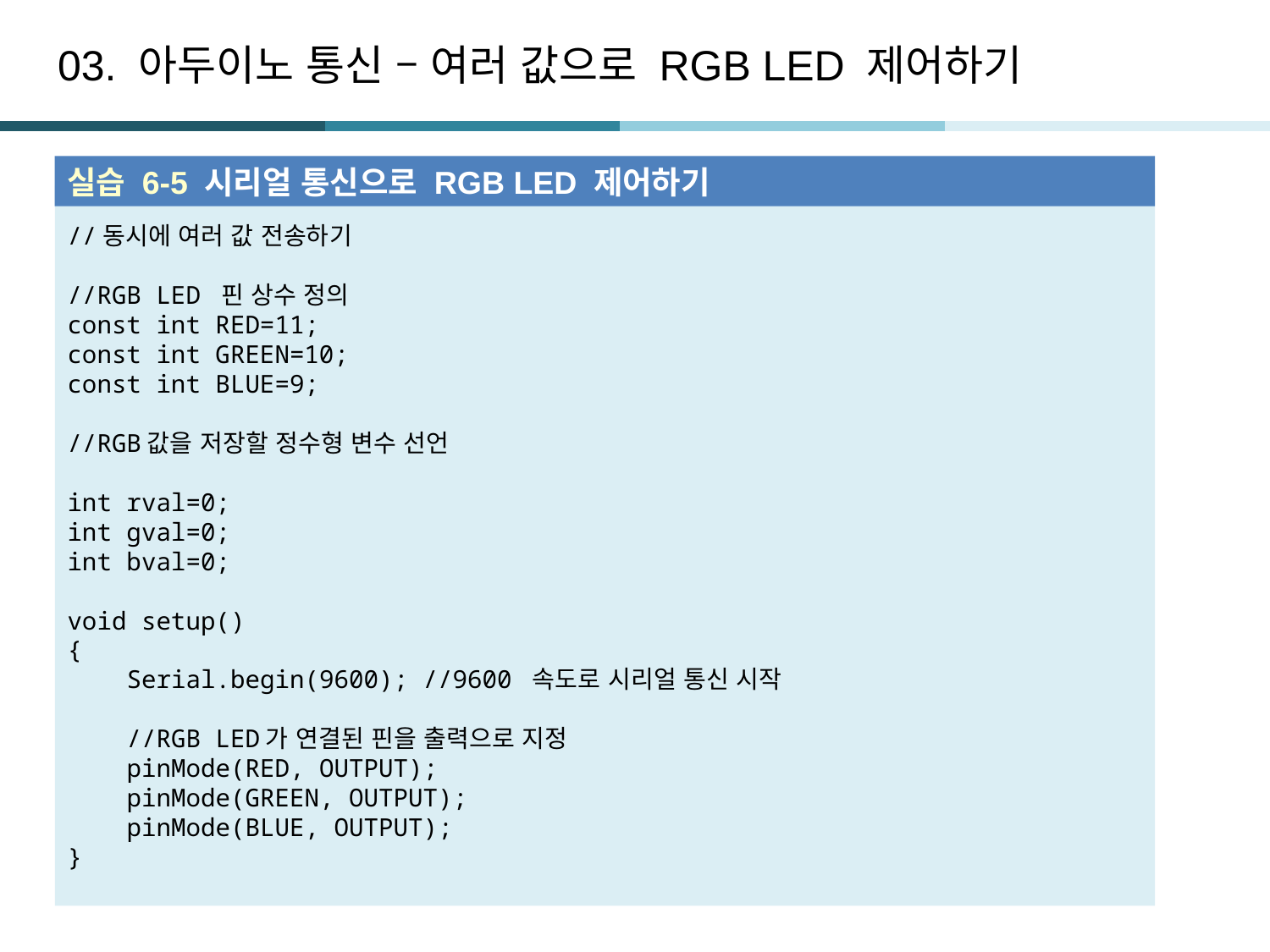

# 03. 아두이노 통신 – 여러 값으로 RGB LED 제어하기
실습 6-5 시리얼 통신으로 RGB LED 제어하기
//동시에 여러 값 전송하기

//RGB LED 핀 상수 정의
const int RED=11;
const int GREEN=10;
const int BLUE=9;

//RGB값을 저장할 정수형 변수 선언

int rval=0;
int gval=0;
int bval=0;

void setup()
{
    Serial.begin(9600); //9600 속도로 시리얼 통신 시작

    //RGB LED가 연결된 핀을 출력으로 지정
    pinMode(RED, OUTPUT);
    pinMode(GREEN, OUTPUT);
    pinMode(BLUE, OUTPUT);
}